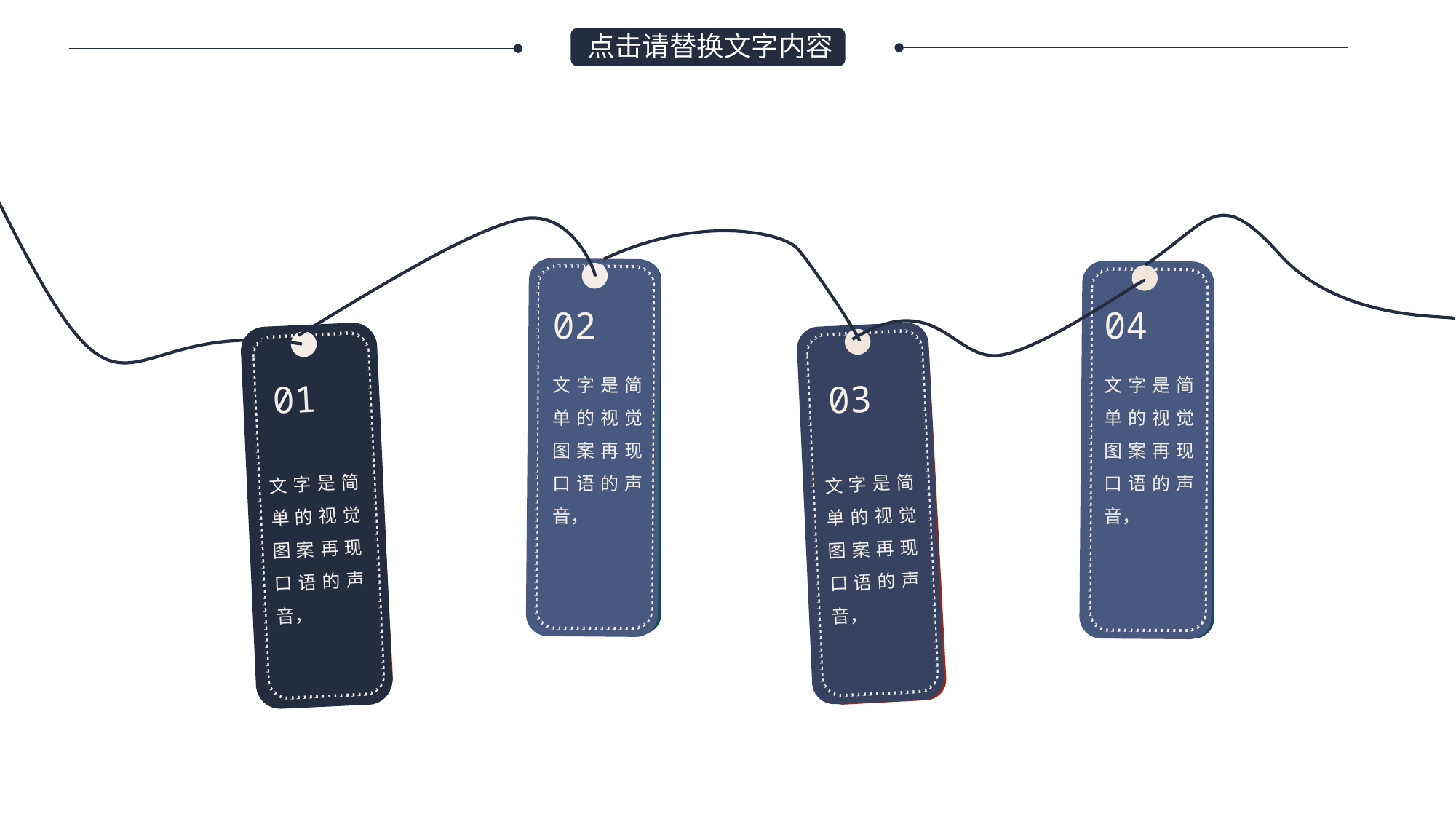

点击请替换文字内容

02
文字是简单的视觉图案再现 口语的声音，

04
文字是简单的视觉图案再现 口语的声音，

01
03
文字是简单的视觉图案再现 口语的声音，
文字是简单的视觉图案再现 口语的声音，